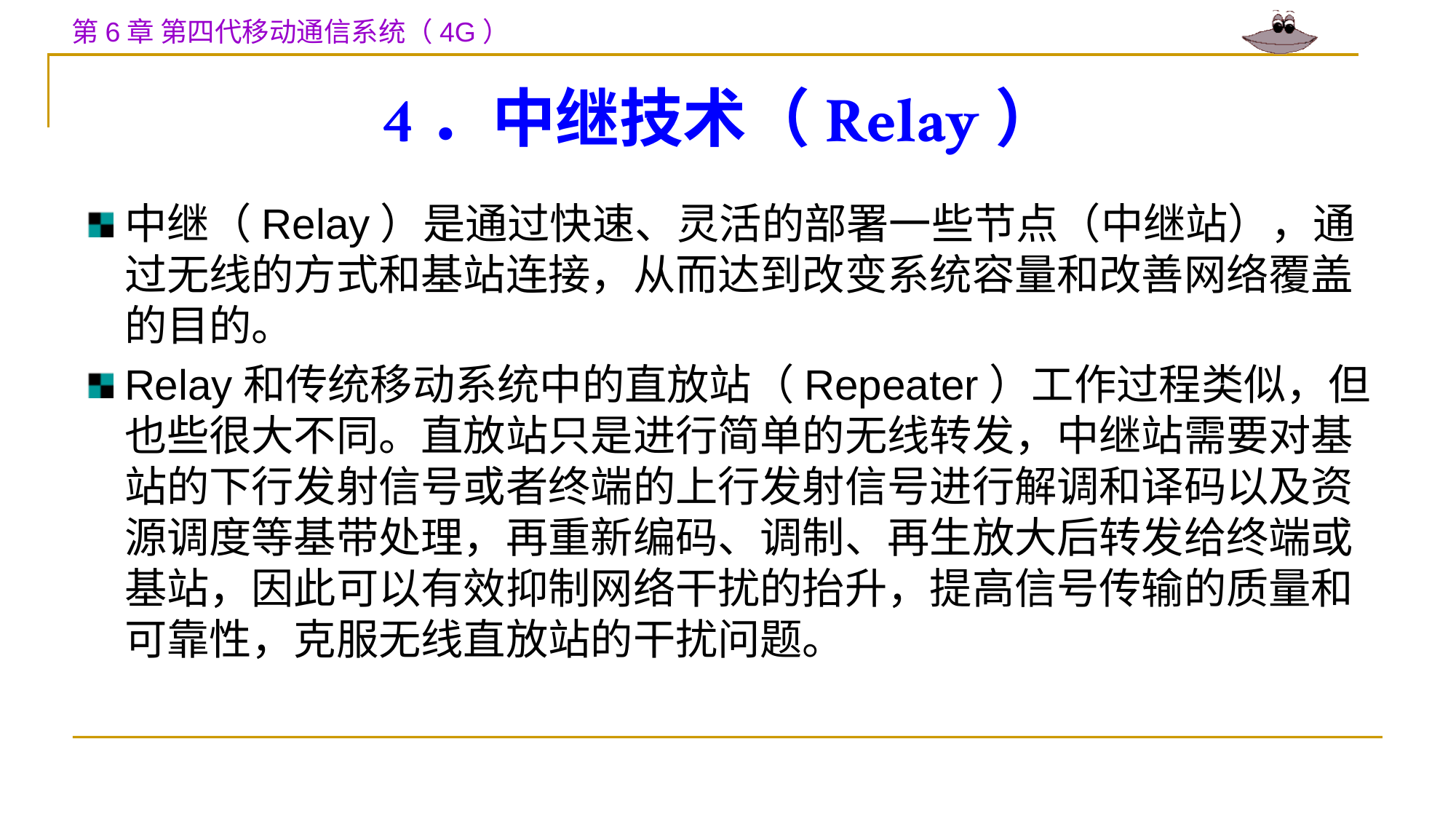

# 4．中继技术（Relay）
中继（Relay）是通过快速、灵活的部署一些节点（中继站），通过无线的方式和基站连接，从而达到改变系统容量和改善网络覆盖的目的。
Relay和传统移动系统中的直放站（Repeater）工作过程类似，但也些很大不同。直放站只是进行简单的无线转发，中继站需要对基站的下行发射信号或者终端的上行发射信号进行解调和译码以及资源调度等基带处理，再重新编码、调制、再生放大后转发给终端或基站，因此可以有效抑制网络干扰的抬升，提高信号传输的质量和可靠性，克服无线直放站的干扰问题。